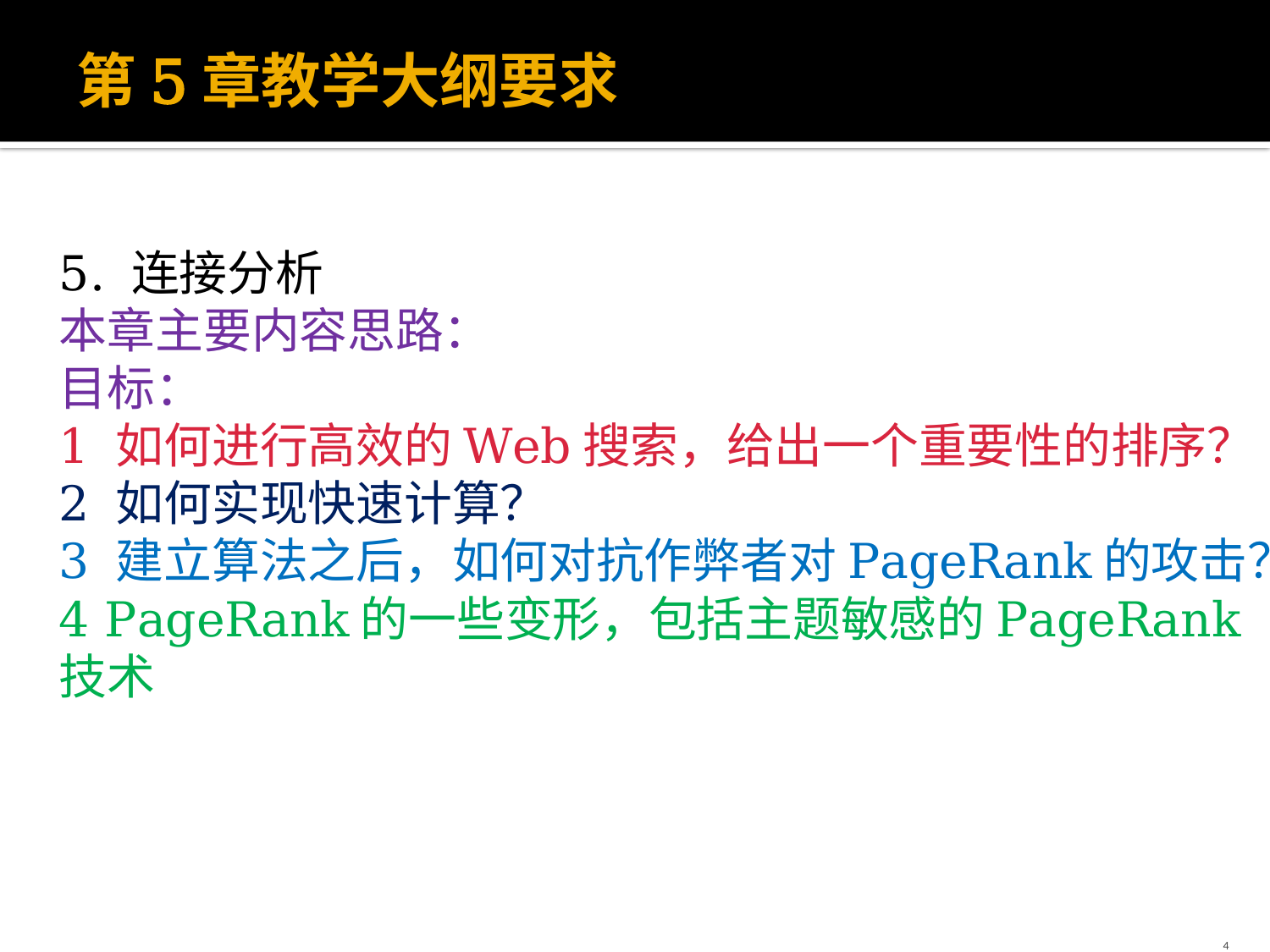

# 第5章教学大纲要求
5. 连接分析
本章主要内容思路：
目标：
1 如何进行高效的Web搜索，给出一个重要性的排序？
2 如何实现快速计算？
3 建立算法之后，如何对抗作弊者对PageRank的攻击？
4 PageRank的一些变形，包括主题敏感的PageRank技术

4